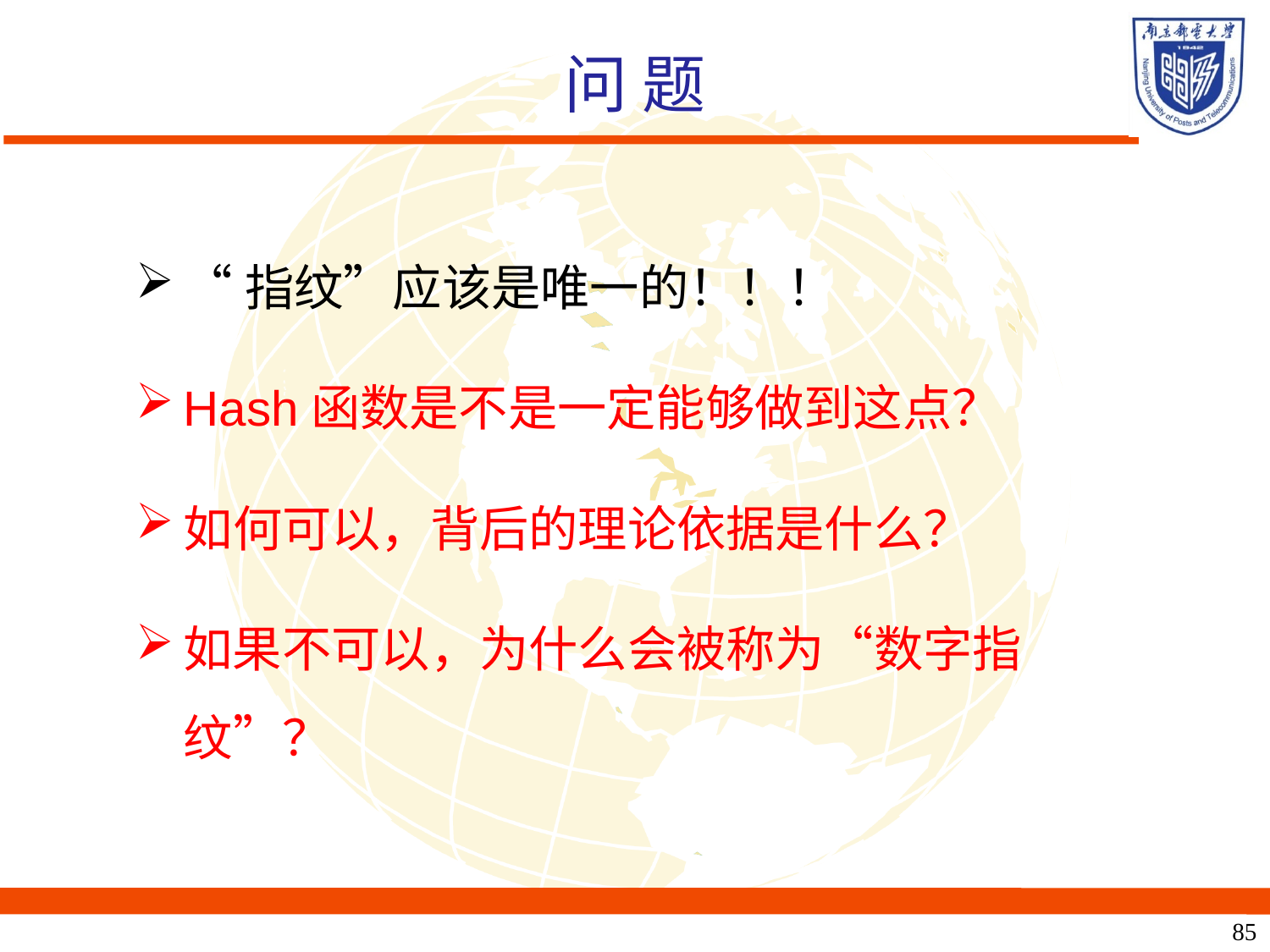

# 问 题
“指纹”应该是唯一的！！！
Hash函数是不是一定能够做到这点？
如何可以，背后的理论依据是什么？
如果不可以，为什么会被称为“数字指纹”？
85